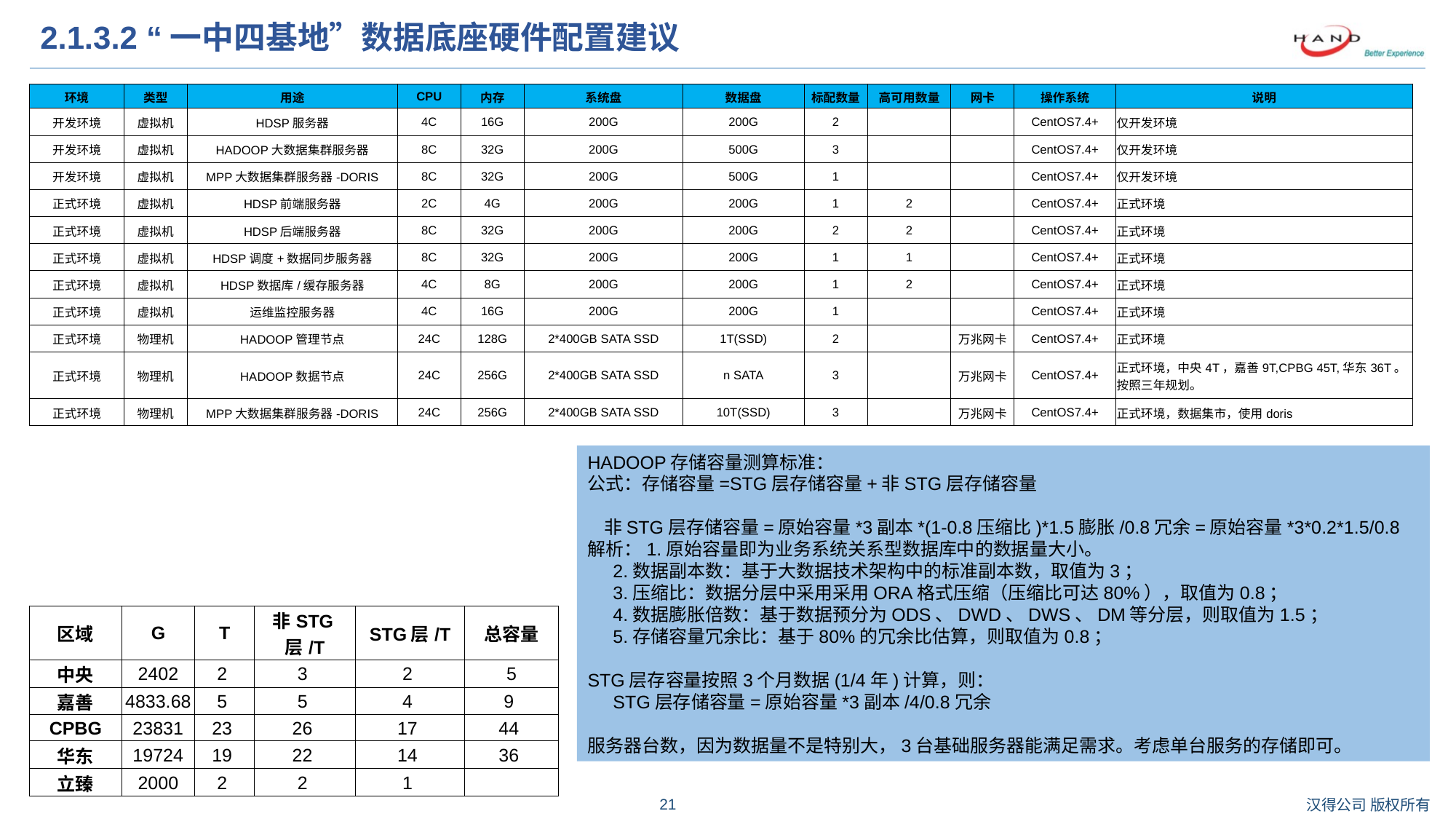

# 2.1.3.2 “一中四基地”数据底座硬件配置建议
| 环境 | 类型 | 用途 | CPU | 内存 | 系统盘 | 数据盘 | 标配数量 | 高可用数量 | 网卡 | 操作系统 | 说明 |
| --- | --- | --- | --- | --- | --- | --- | --- | --- | --- | --- | --- |
| 开发环境 | 虚拟机 | HDSP服务器 | 4C | 16G | 200G | 200G | 2 |  |  | CentOS7.4+ | 仅开发环境 |
| 开发环境 | 虚拟机 | HADOOP大数据集群服务器 | 8C | 32G | 200G | 500G | 3 |  |  | CentOS7.4+ | 仅开发环境 |
| 开发环境 | 虚拟机 | MPP大数据集群服务器-DORIS | 8C | 32G | 200G | 500G | 1 |  |  | CentOS7.4+ | 仅开发环境 |
| 正式环境 | 虚拟机 | HDSP前端服务器 | 2C | 4G | 200G | 200G | 1 | 2 |  | CentOS7.4+ | 正式环境 |
| 正式环境 | 虚拟机 | HDSP后端服务器 | 8C | 32G | 200G | 200G | 2 | 2 |  | CentOS7.4+ | 正式环境 |
| 正式环境 | 虚拟机 | HDSP调度+数据同步服务器 | 8C | 32G | 200G | 200G | 1 | 1 |  | CentOS7.4+ | 正式环境 |
| 正式环境 | 虚拟机 | HDSP数据库/缓存服务器 | 4C | 8G | 200G | 200G | 1 | 2 |  | CentOS7.4+ | 正式环境 |
| 正式环境 | 虚拟机 | 运维监控服务器 | 4C | 16G | 200G | 200G | 1 |  |  | CentOS7.4+ | 正式环境 |
| 正式环境 | 物理机 | HADOOP管理节点 | 24C | 128G | 2\*400GB SATA SSD | 1T(SSD) | 2 |  | 万兆网卡 | CentOS7.4+ | 正式环境 |
| 正式环境 | 物理机 | HADOOP数据节点 | 24C | 256G | 2\*400GB SATA SSD | n SATA | 3 |  | 万兆网卡 | CentOS7.4+ | 正式环境，中央4T，嘉善9T,CPBG 45T,华东36T。 按照三年规划。 |
| 正式环境 | 物理机 | MPP大数据集群服务器-DORIS | 24C | 256G | 2\*400GB SATA SSD | 10T(SSD) | 3 |  | 万兆网卡 | CentOS7.4+ | 正式环境，数据集市，使用doris |
HADOOP存储容量测算标准：
公式：存储容量=STG层存储容量+非STG层存储容量

   非STG层存储容量=原始容量*3副本*(1-0.8压缩比)*1.5膨胀/0.8冗余=原始容量*3*0.2*1.5/0.8
解析：1.原始容量即为业务系统关系型数据库中的数据量大小。
     2.数据副本数：基于大数据技术架构中的标准副本数，取值为3；
     3.压缩比：数据分层中采用采用ORA格式压缩（压缩比可达80%），取值为0.8；
     4.数据膨胀倍数：基于数据预分为ODS、DWD、DWS、DM等分层，则取值为1.5；
     5.存储容量冗余比：基于80%的冗余比估算，则取值为0.8；

STG层存容量按照3个月数据(1/4年)计算，则：
     STG层存储容量=原始容量*3副本/4/0.8冗余

服务器台数，因为数据量不是特别大，3台基础服务器能满足需求。考虑单台服务的存储即可。
| 区域 | G | T | 非STG层/T | STG层/T | 总容量 |
| --- | --- | --- | --- | --- | --- |
| 中央 | 2402 | 2 | 3 | 2 | 5 |
| 嘉善 | 4833.68 | 5 | 5 | 4 | 9 |
| CPBG | 23831 | 23 | 26 | 17 | 44 |
| 华东 | 19724 | 19 | 22 | 14 | 36 |
| 立臻 | 2000 | 2 | 2 | 1 |  |